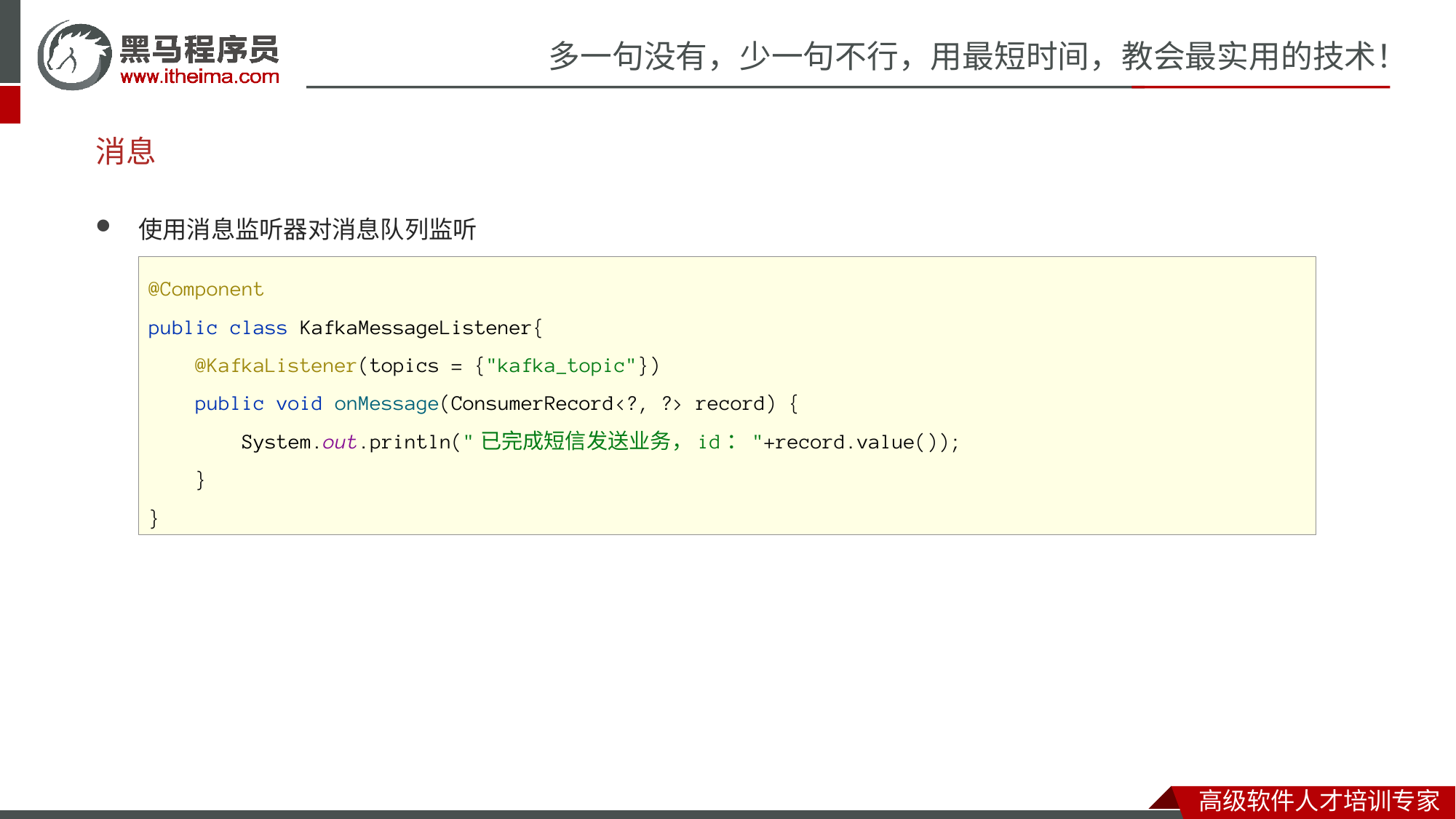

# 消息
使用消息监听器对消息队列监听
@Component
public class KafkaMessageListener{
    @KafkaListener(topics = {"kafka_topic"})
    public void onMessage(ConsumerRecord<?, ?> record) {
        System.out.println("已完成短信发送业务，id："+record.value());
    }
}